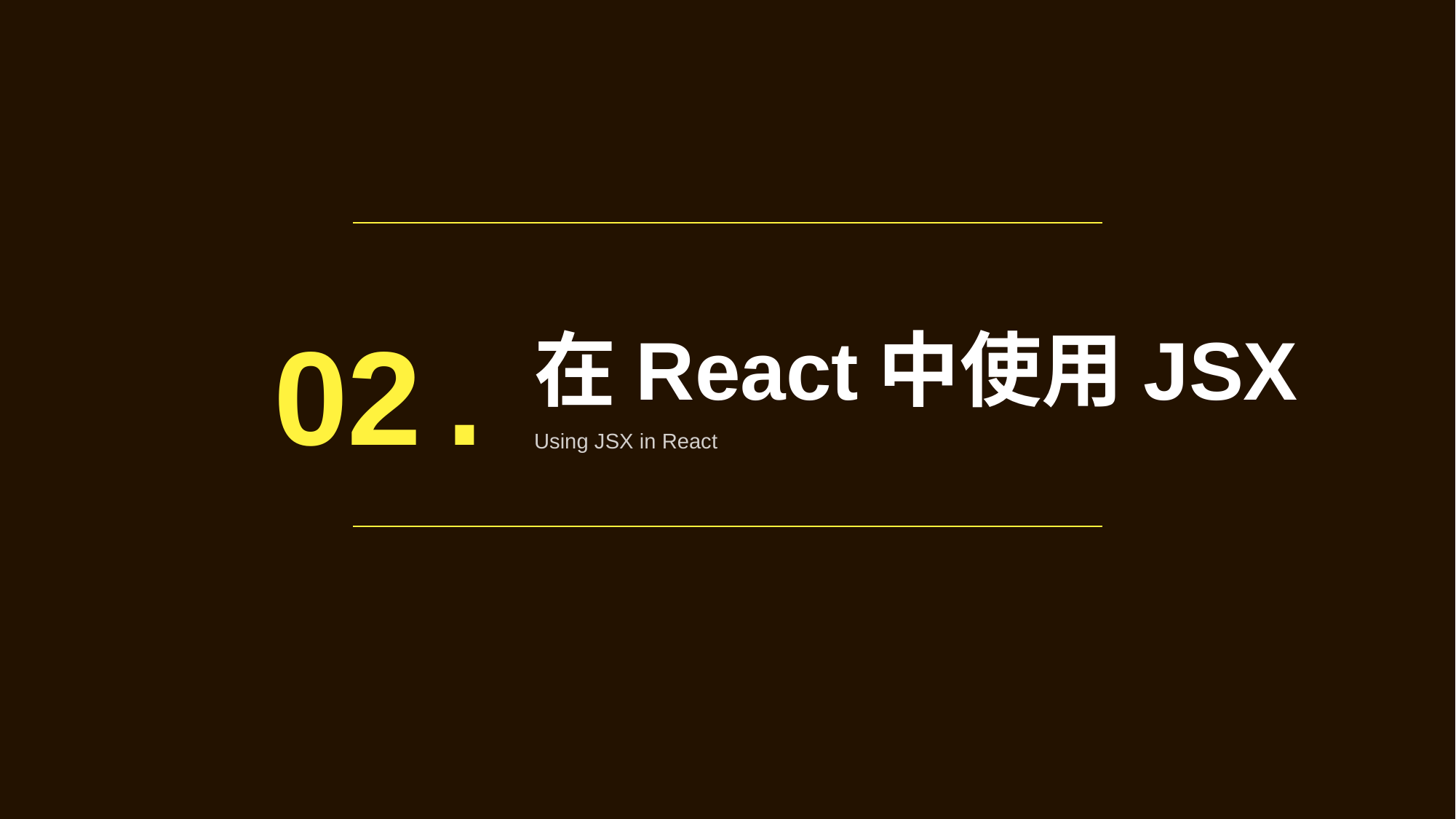

在React中使用JSX
02
.
Using JSX in React